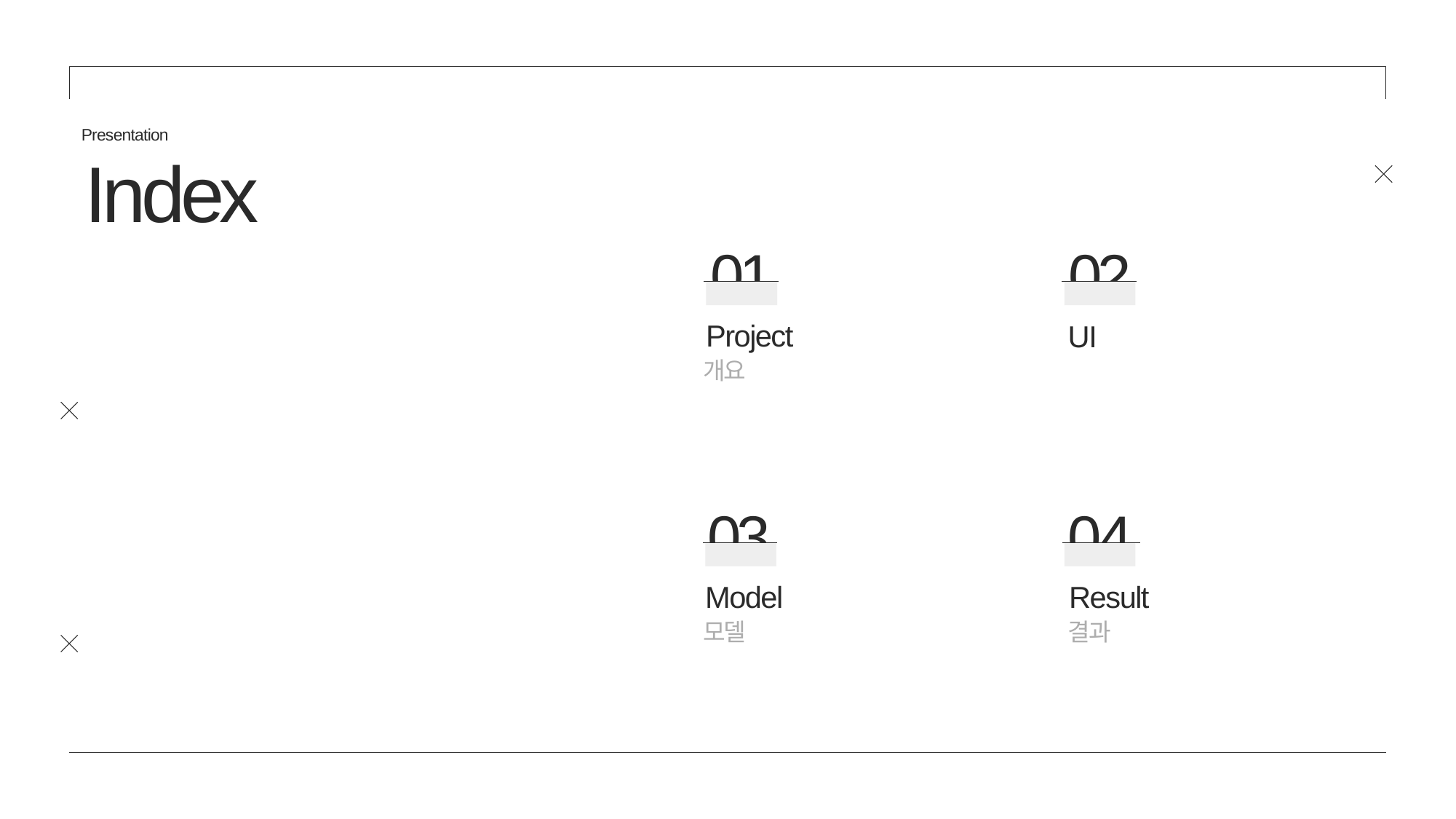

Presentation
Index
01

02

Project
개요
UI
03

04

Model
모델
Result
결과